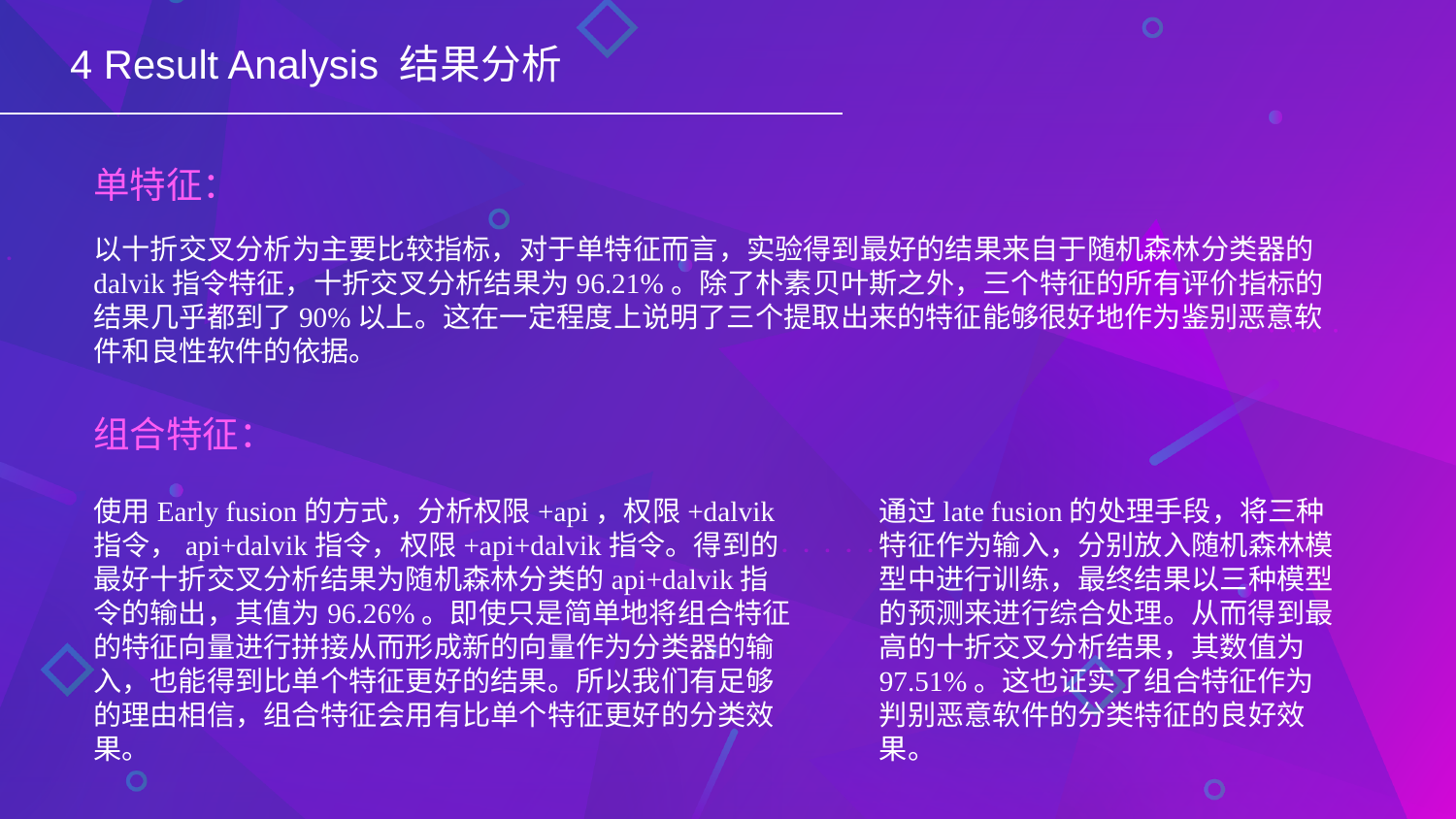

4 Result Analysis 结果分析
单特征：
以十折交叉分析为主要比较指标，对于单特征而言，实验得到最好的结果来自于随机森林分类器的dalvik指令特征，十折交叉分析结果为96.21%。除了朴素贝叶斯之外，三个特征的所有评价指标的结果几乎都到了90%以上。这在一定程度上说明了三个提取出来的特征能够很好地作为鉴别恶意软件和良性软件的依据。
组合特征：
使用Early fusion的方式，分析权限+api，权限+dalvik指令，api+dalvik指令，权限+api+dalvik指令。得到的最好十折交叉分析结果为随机森林分类的api+dalvik指令的输出，其值为96.26%。即使只是简单地将组合特征的特征向量进行拼接从而形成新的向量作为分类器的输入，也能得到比单个特征更好的结果。所以我们有足够的理由相信，组合特征会用有比单个特征更好的分类效果。
通过late fusion的处理手段，将三种特征作为输入，分别放入随机森林模型中进行训练，最终结果以三种模型的预测来进行综合处理。从而得到最高的十折交叉分析结果，其数值为97.51%。这也证实了组合特征作为判别恶意软件的分类特征的良好效果。